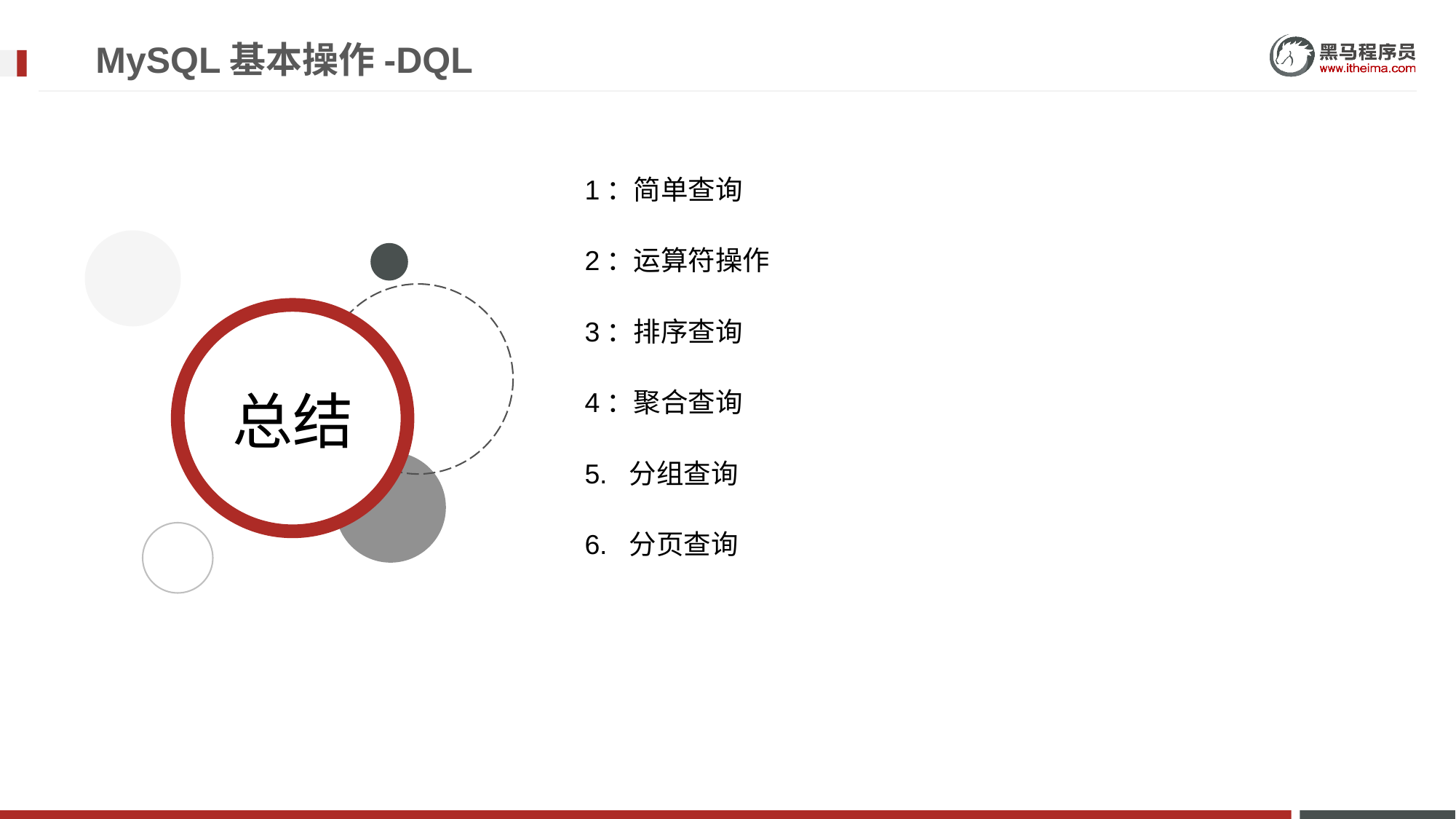

# MySQL基本操作-DQL
1：简单查询
2：运算符操作
3：排序查询
4：聚合查询
5.  分组查询
6.  分页查询